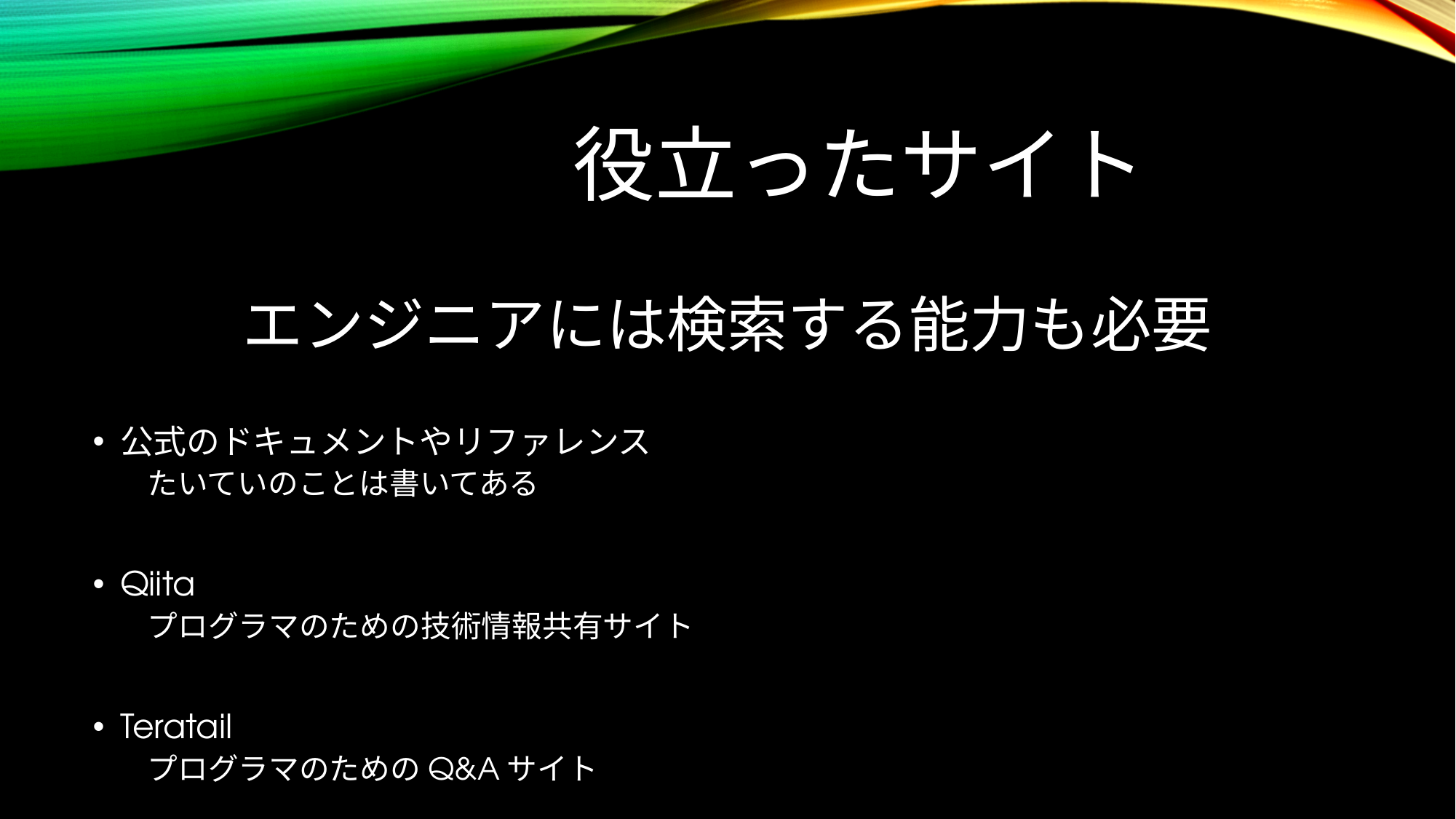

# 役立ったサイト
エンジニアには検索する能力も必要
公式のドキュメントやリファレンス
たいていのことは書いてある

Qiita
プログラマのための技術情報共有サイト

Teratail
プログラマのためのQ&Aサイト